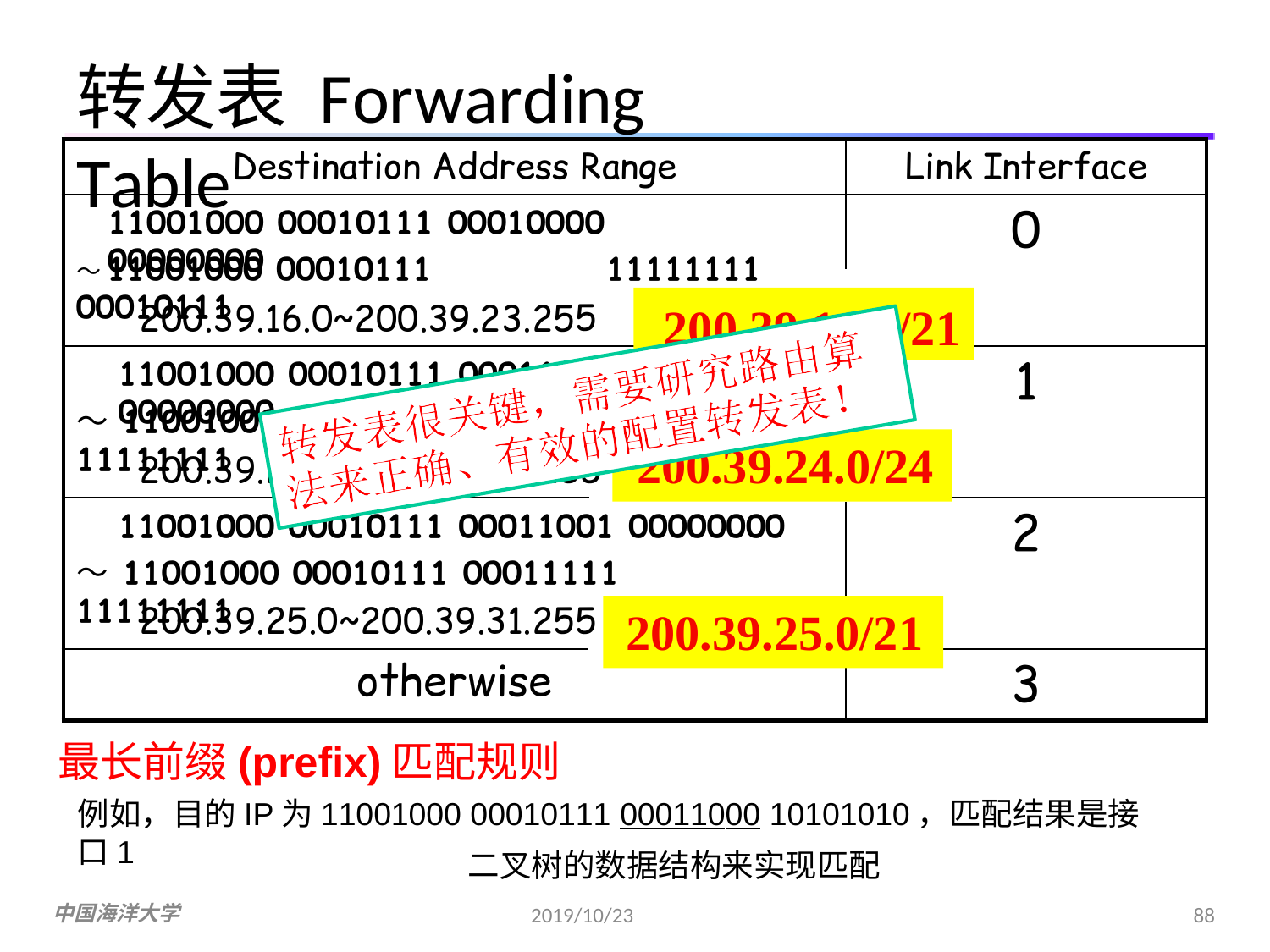

转发表 Forwarding Table

Destination Address Range
Link Interface

0
11001000 00010111 00010000 00000000
～11001000 00010111 00010111
11111111
5

200.39.16.0~200.39.23.25
200.39.16.0/21

1
11001000 00010111 00011000 00000000
～ 11001000 00010111 00011000 11111111

200.39.24.0/24
200.39.24.0~200.39.24.25
5

2

11001000 00010111 00011001 00000000

～ 11001000 00010111 00011111 11111111

200.39.25.0~200.39.31.255

200.39.25.0/21

3
otherwise

最长前缀(prefix)匹配规则
例如，目的IP为11001000 00010111 00011000 10101010，匹配结果是接口1
二叉树的数据结构来实现匹配